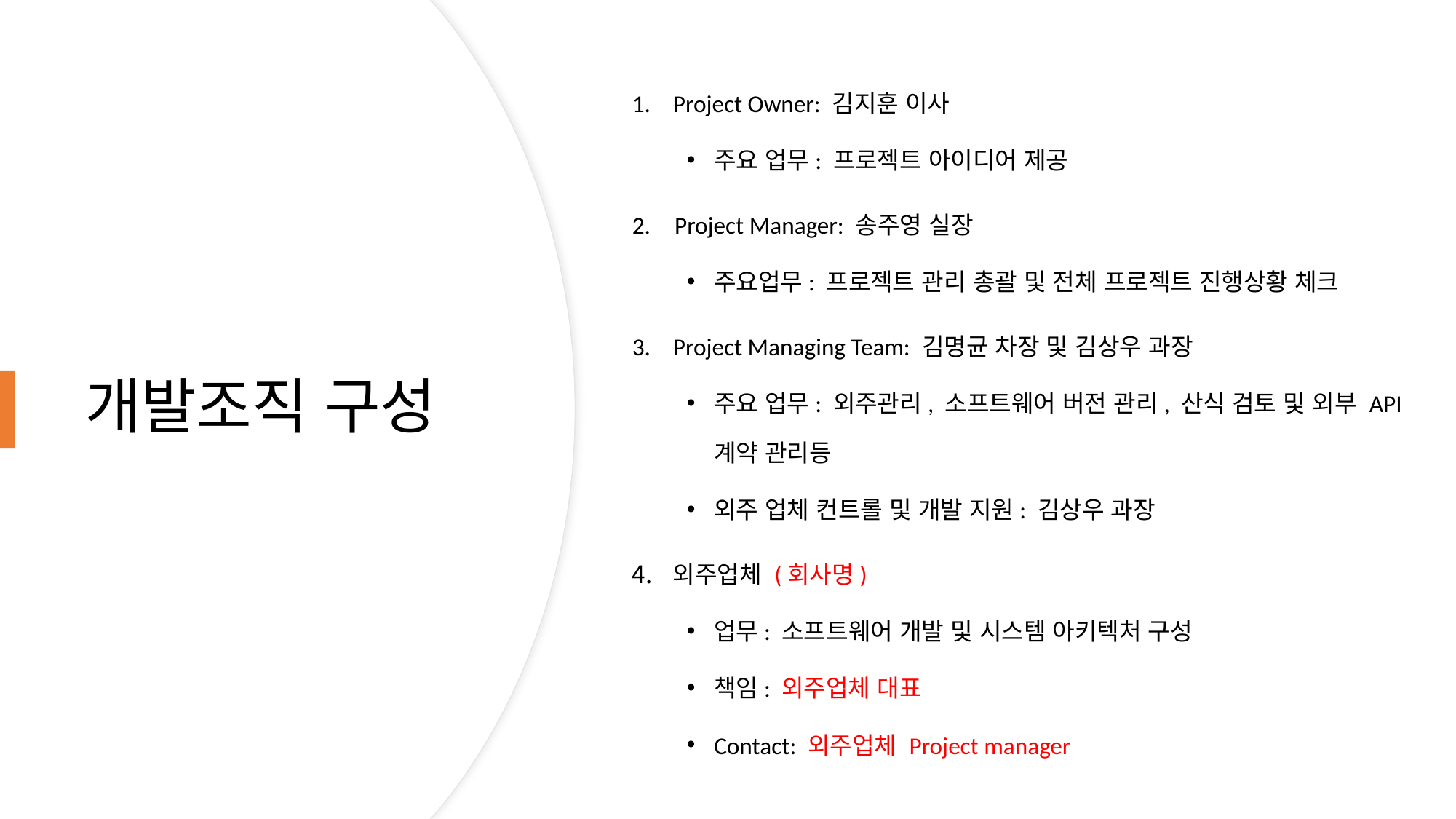

Project Owner: 김지훈 이사
주요 업무: 프로젝트 아이디어 제공
Project Manager: 송주영 실장
주요업무: 프로젝트 관리 총괄 및 전체 프로젝트 진행상황 체크
Project Managing Team: 김명균 차장 및 김상우 과장
주요 업무: 외주관리, 소프트웨어 버전 관리, 산식 검토 및 외부 API 계약 관리등
외주 업체 컨트롤 및 개발 지원: 김상우 과장
외주업체 (회사명)
업무: 소프트웨어 개발 및 시스템 아키텍처 구성
책임: 외주업체 대표
Contact: 외주업체 Project manager
# 개발조직 구성